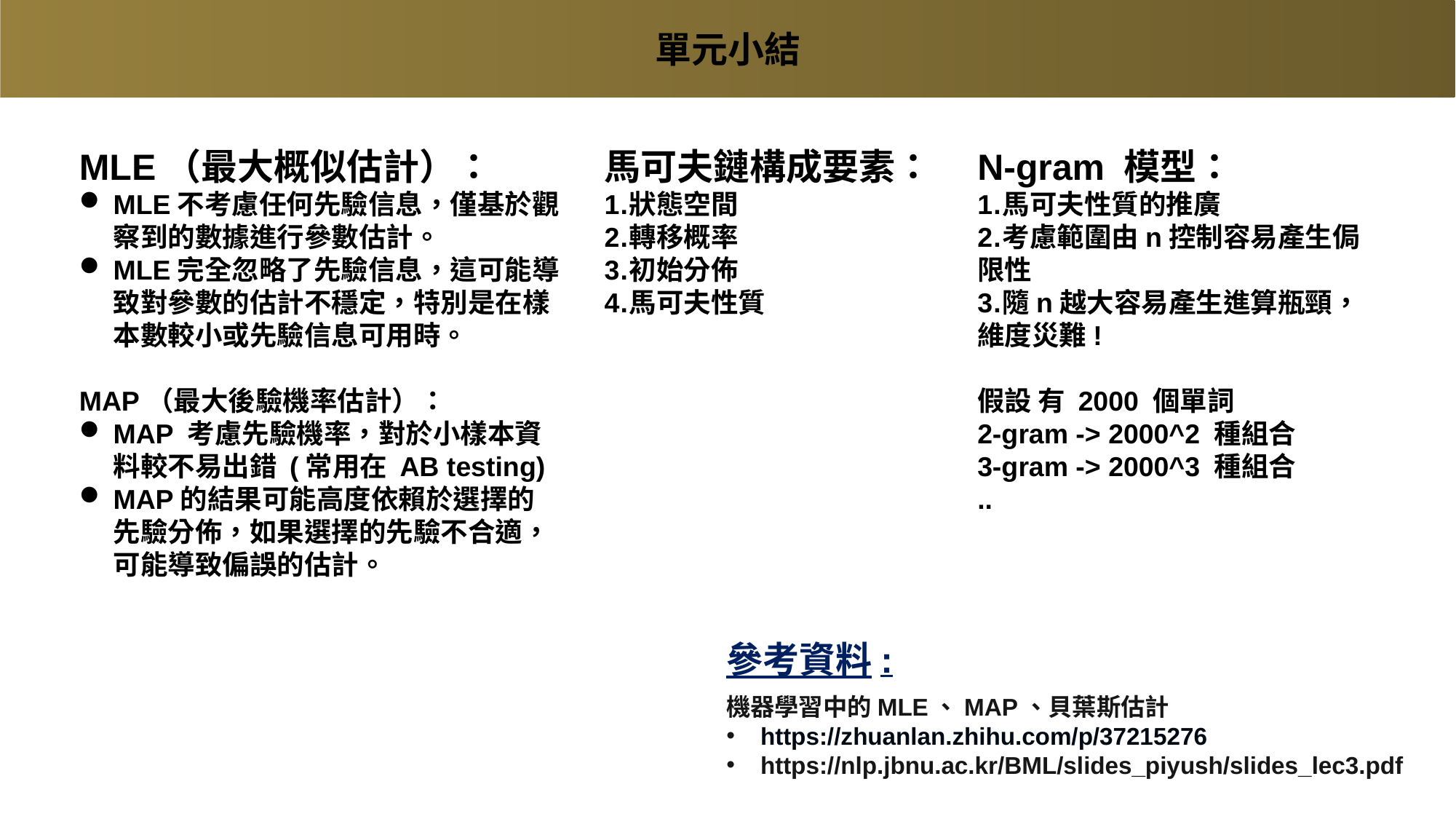

單元小結
馬可夫鏈構成要素：
狀態空間
轉移概率
初始分佈
馬可夫性質
MLE（最大概似估計）：
MLE不考慮任何先驗信息，僅基於觀察到的數據進行參數估計。
MLE完全忽略了先驗信息，這可能導致對參數的估計不穩定，特別是在樣本數較小或先驗信息可用時。

MAP（最大後驗機率估計）：
MAP 考慮先驗機率，對於小樣本資料較不易出錯 (常用在 AB testing)
MAP的結果可能高度依賴於選擇的先驗分佈，如果選擇的先驗不合適，可能導致偏誤的估計。
N-gram 模型：
馬可夫性質的推廣
考慮範圍由n控制容易產生侷限性
隨n越大容易產生進算瓶頸，維度災難!

假設 有 2000 個單詞
2-gram -> 2000^2 種組合
3-gram -> 2000^3 種組合
..

參考資料:
機器學習中的MLE、MAP、貝葉斯估計
https://zhuanlan.zhihu.com/p/37215276
https://nlp.jbnu.ac.kr/BML/slides_piyush/slides_lec3.pdf